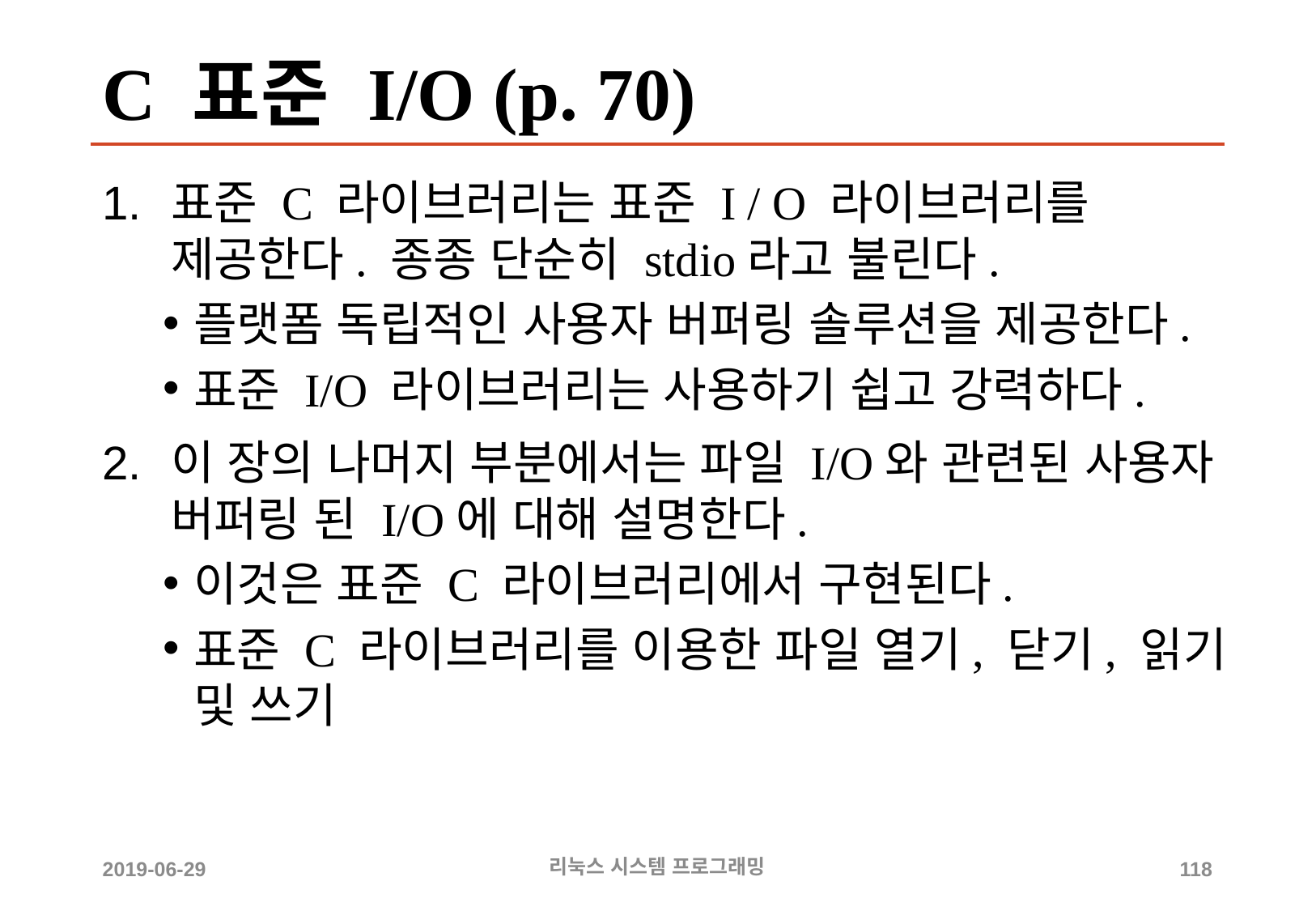

# C 표준 I/O (p. 70)
표준 C 라이브러리는 표준 I / O 라이브러리를 제공한다. 종종 단순히 stdio라고 불린다.
플랫폼 독립적인 사용자 버퍼링 솔루션을 제공한다.
표준 I/O 라이브러리는 사용하기 쉽고 강력하다.
이 장의 나머지 부분에서는 파일 I/O와 관련된 사용자 버퍼링 된 I/O에 대해 설명한다.
이것은 표준 C 라이브러리에서 구현된다.
표준 C 라이브러리를 이용한 파일 열기, 닫기, 읽기 및 쓰기
2019-06-29
리눅스 시스템 프로그래밍
118